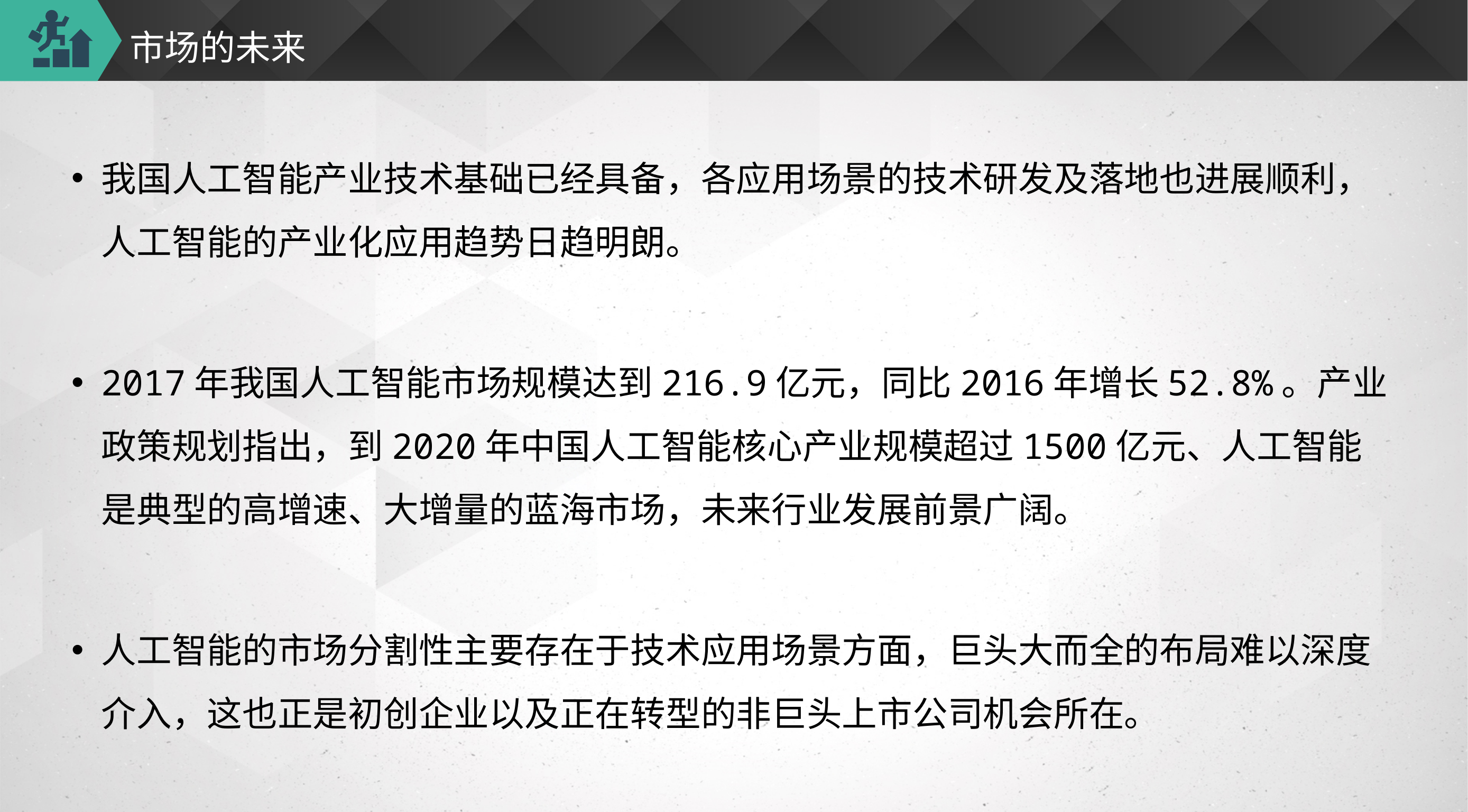

# 市场的未来
我国人工智能产业技术基础已经具备，各应用场景的技术研发及落地也进展顺利，人工智能的产业化应用趋势日趋明朗。

2017年我国人工智能市场规模达到216.9亿元，同比2016年增长52.8%。产业政策规划指出，到2020年中国人工智能核心产业规模超过1500亿元、人工智能是典型的高增速、大增量的蓝海市场，未来行业发展前景广阔。

人工智能的市场分割性主要存在于技术应用场景方面，巨头大而全的布局难以深度介入，这也正是初创企业以及正在转型的非巨头上市公司机会所在。